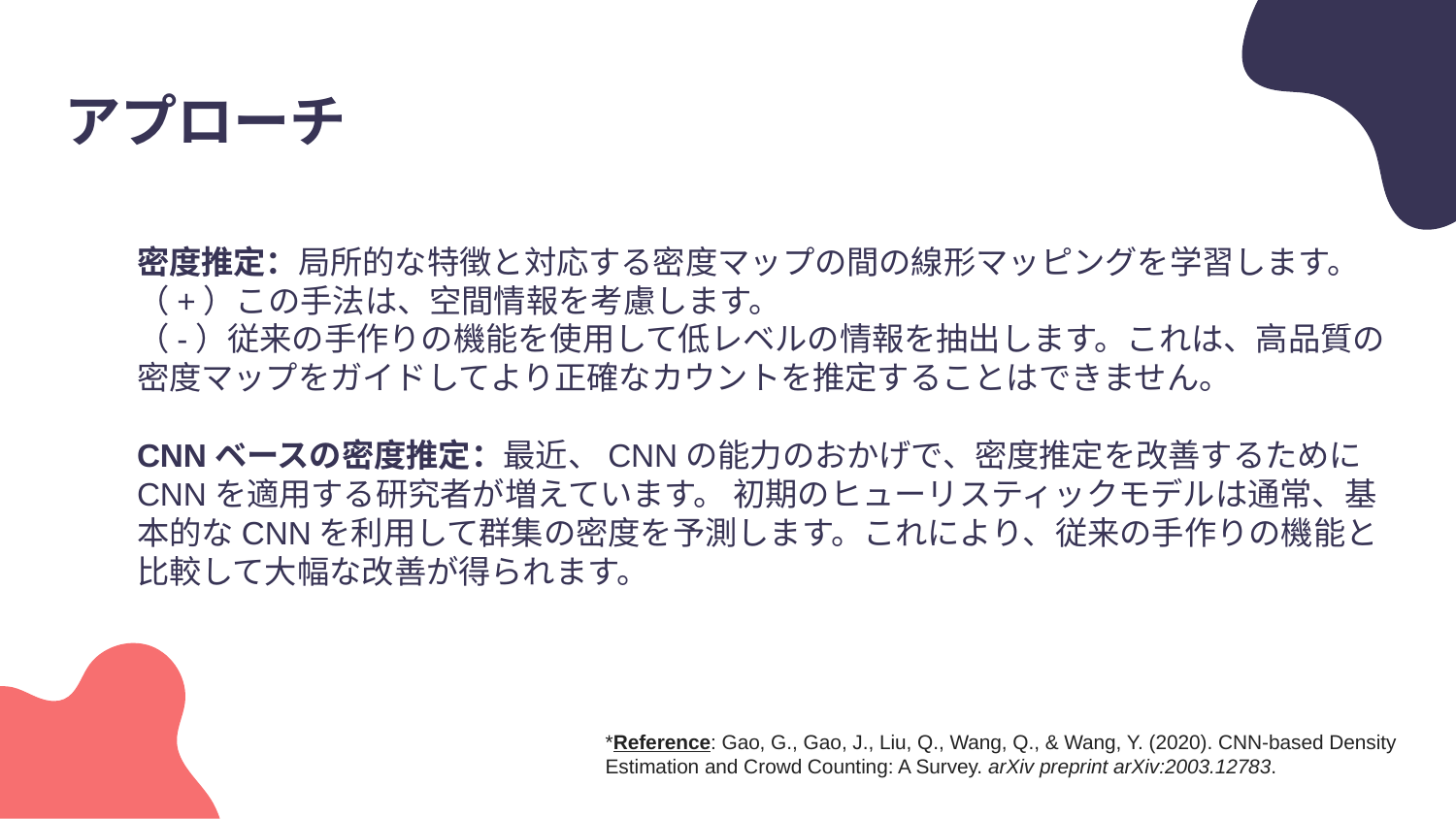

アプローチ

密度推定：局所的な特徴と対応する密度マップの間の線形マッピングを学習します。
（+）この手法は、空間情報を考慮します。
（-）従来の手作りの機能を使用して低レベルの情報を抽出します。これは、高品質の密度マップをガイドしてより正確なカウントを推定することはできません。

CNNベースの密度推定：最近、CNNの能力のおかげで、密度推定を改善するためにCNNを適用する研究者が増えています。 初期のヒューリスティックモデルは通常、基本的なCNNを利用して群集の密度を予測します。これにより、従来の手作りの機能と比較して大幅な改善が得られます。
*Reference: Gao, G., Gao, J., Liu, Q., Wang, Q., & Wang, Y. (2020). CNN-based Density Estimation and Crowd Counting: A Survey. arXiv preprint arXiv:2003.12783.